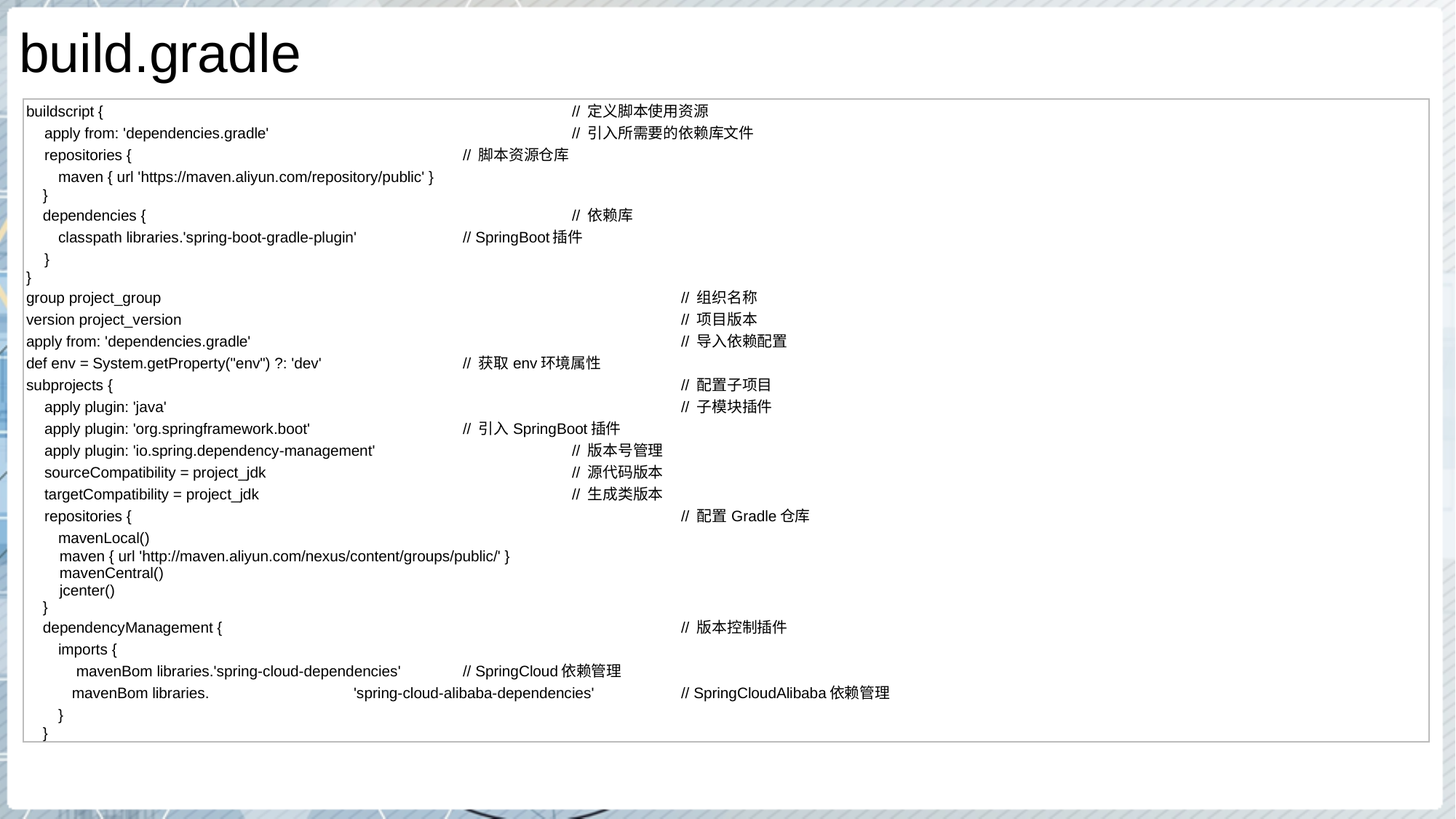

# build.gradle
| buildscript { // 定义脚本使用资源 apply from: 'dependencies.gradle' // 引入所需要的依赖库文件 repositories { // 脚本资源仓库 maven { url 'https://maven.aliyun.com/repository/public' } } dependencies { // 依赖库 classpath libraries.'spring-boot-gradle-plugin' // SpringBoot插件 } } group project\_group // 组织名称 version project\_version // 项目版本 apply from: 'dependencies.gradle' // 导入依赖配置 def env = System.getProperty("env") ?: 'dev' // 获取env环境属性 subprojects { // 配置子项目 apply plugin: 'java' // 子模块插件 apply plugin: 'org.springframework.boot' // 引入SpringBoot插件 apply plugin: 'io.spring.dependency-management' // 版本号管理 sourceCompatibility = project\_jdk // 源代码版本 targetCompatibility = project\_jdk // 生成类版本 repositories { // 配置Gradle仓库 mavenLocal() maven { url 'http://maven.aliyun.com/nexus/content/groups/public/' } mavenCentral() jcenter() } dependencyManagement { // 版本控制插件 imports { mavenBom libraries.'spring-cloud-dependencies' // SpringCloud依赖管理 mavenBom libraries. 'spring-cloud-alibaba-dependencies' // SpringCloudAlibaba依赖管理 } } |
| --- |